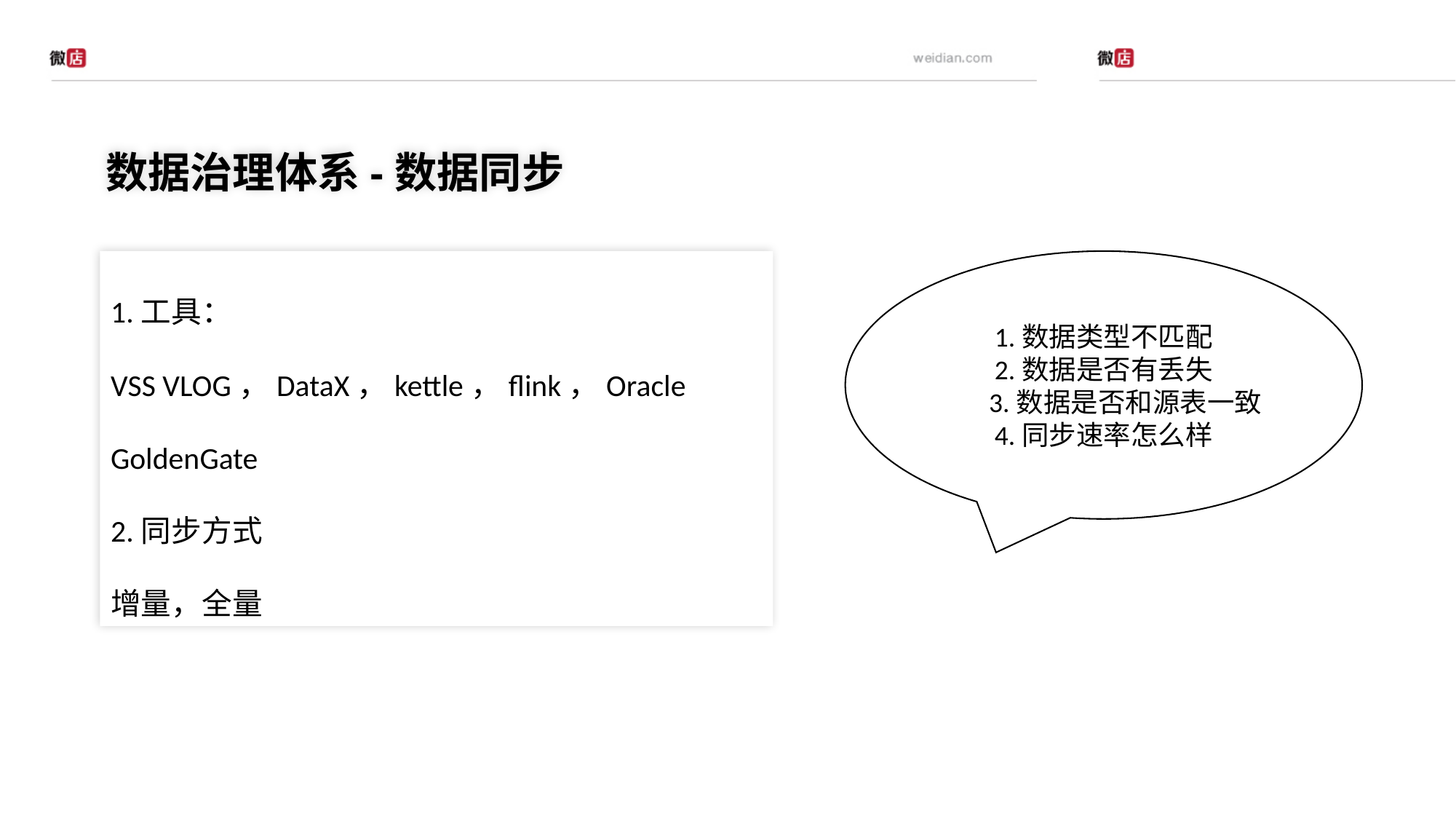

数据治理体系-数据同步
1.工具：
VSS VLOG，DataX，kettle，flink，Oracle GoldenGate
2.同步方式
增量，全量
1.数据类型不匹配
2.数据是否有丢失
       3.数据是否和源表一致
4.同步速率怎么样